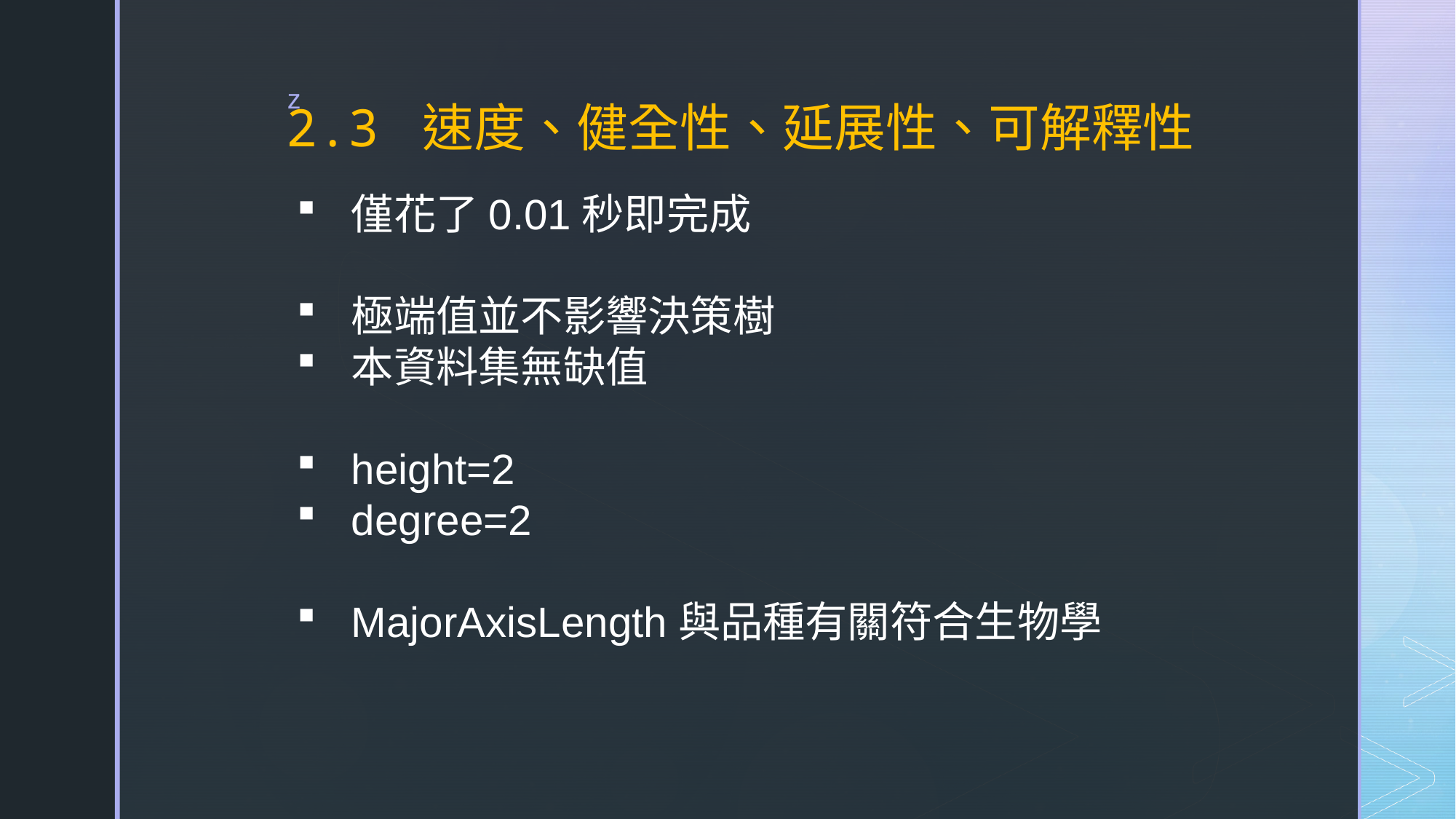

# 2.3 速度、健全性、延展性、可解釋性
僅花了0.01秒即完成

極端值並不影響決策樹
本資料集無缺值

height=2
degree=2

MajorAxisLength與品種有關符合生物學